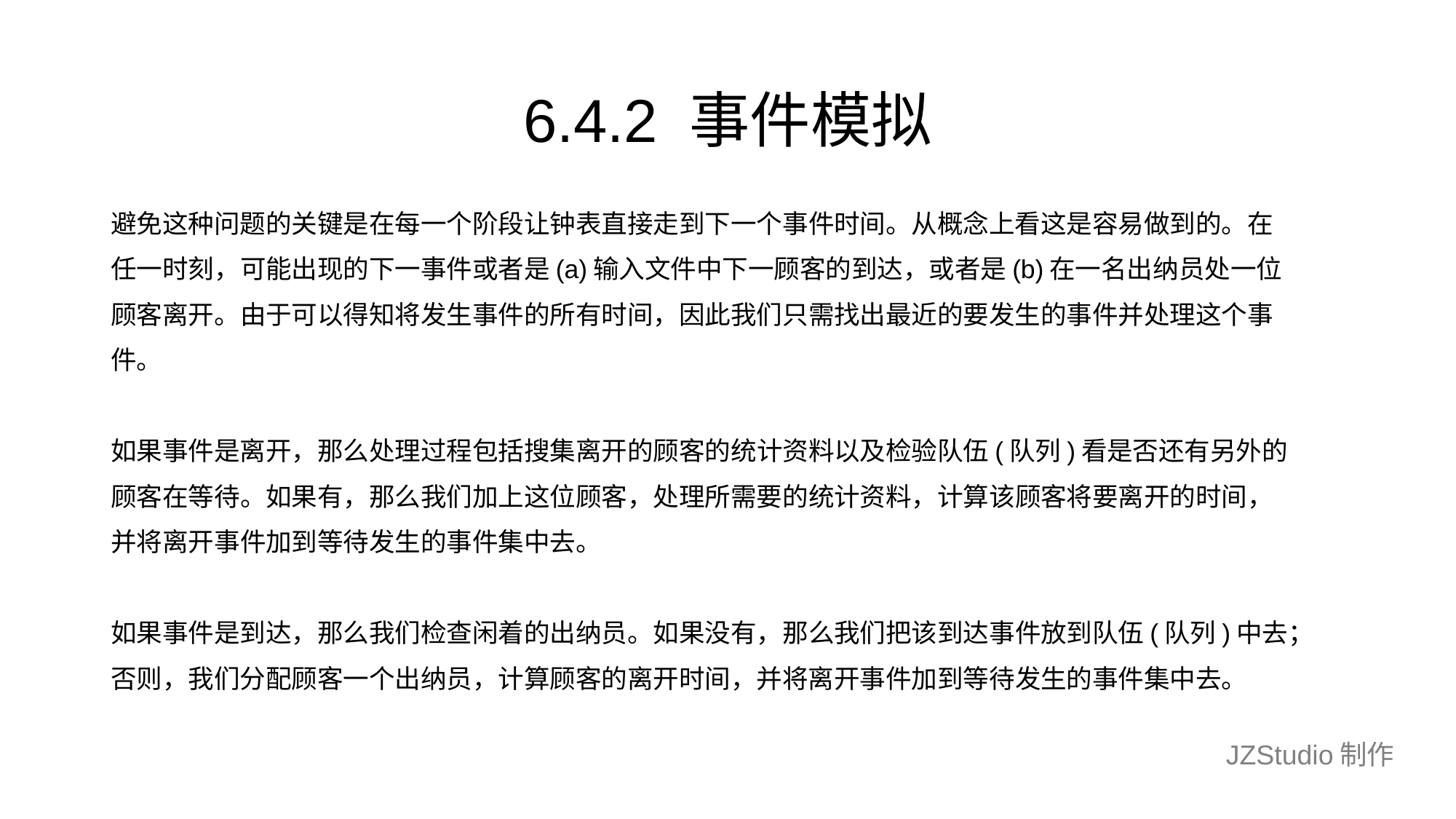

# 6.4.2 事件模拟
避免这种问题的关键是在每一个阶段让钟表直接走到下一个事件时间。从概念上看这是容易做到的。在
任一时刻，可能出现的下一事件或者是(a)输入文件中下一顾客的到达，或者是(b)在一名出纳员处一位
顾客离开。由于可以得知将发生事件的所有时间，因此我们只需找出最近的要发生的事件并处理这个事
件。

如果事件是离开，那么处理过程包括搜集离开的顾客的统计资料以及检验队伍(队列)看是否还有另外的
顾客在等待。如果有，那么我们加上这位顾客，处理所需要的统计资料，计算该顾客将要离开的时间，
并将离开事件加到等待发生的事件集中去。

如果事件是到达，那么我们检查闲着的出纳员。如果没有，那么我们把该到达事件放到队伍(队列)中去；
否则，我们分配顾客一个出纳员，计算顾客的离开时间，并将离开事件加到等待发生的事件集中去。